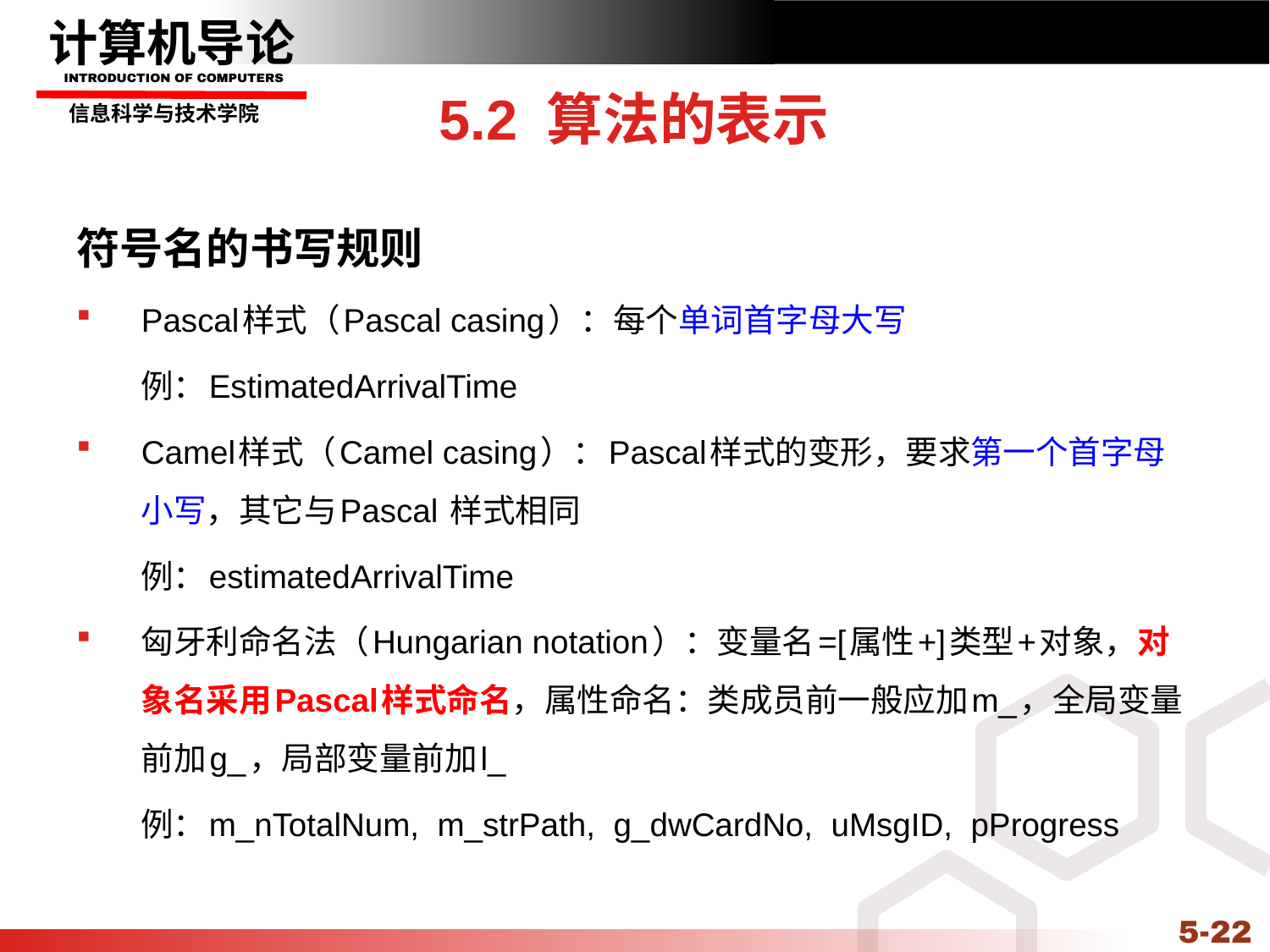

# 5.2 算法的表示
符号名的书写规则
Pascal样式（Pascal casing）：每个单词首字母大写
例：EstimatedArrivalTime
Camel样式（Camel casing）：Pascal样式的变形，要求第一个首字母小写，其它与Pascal 样式相同
例：estimatedArrivalTime
匈牙利命名法（Hungarian notation）：变量名=[属性+]类型+对象，对象名采用Pascal样式命名，属性命名：类成员前一般应加m_，全局变量前加g_，局部变量前加l_
例：m_nTotalNum,  m_strPath,  g_dwCardNo,  uMsgID,  pProgress
5-22